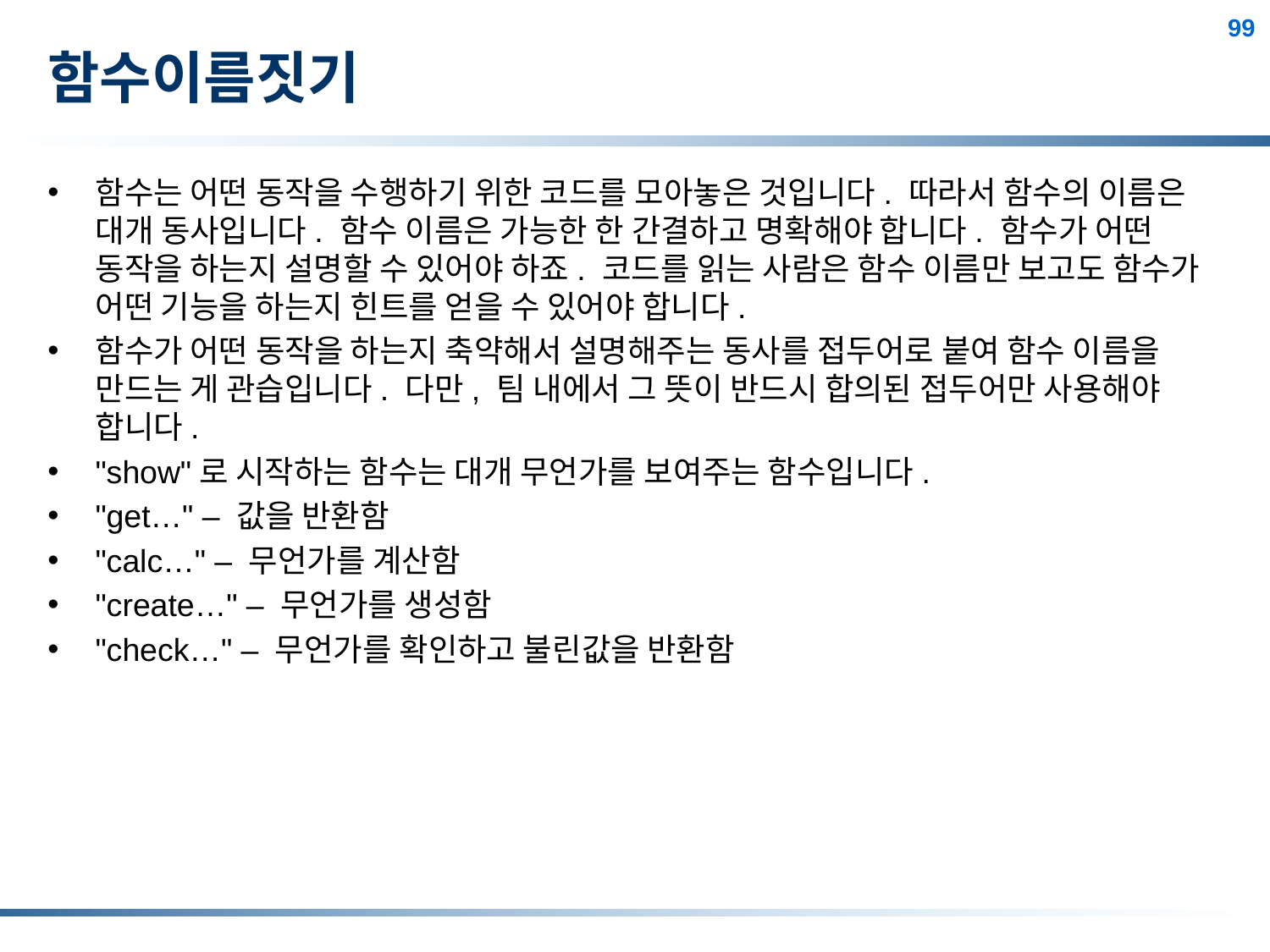

# 함수이름짓기
함수는 어떤 동작을 수행하기 위한 코드를 모아놓은 것입니다. 따라서 함수의 이름은 대개 동사입니다. 함수 이름은 가능한 한 간결하고 명확해야 합니다. 함수가 어떤 동작을 하는지 설명할 수 있어야 하죠. 코드를 읽는 사람은 함수 이름만 보고도 함수가 어떤 기능을 하는지 힌트를 얻을 수 있어야 합니다.
함수가 어떤 동작을 하는지 축약해서 설명해주는 동사를 접두어로 붙여 함수 이름을 만드는 게 관습입니다. 다만, 팀 내에서 그 뜻이 반드시 합의된 접두어만 사용해야 합니다.
"show"로 시작하는 함수는 대개 무언가를 보여주는 함수입니다.
"get…" – 값을 반환함
"calc…" – 무언가를 계산함
"create…" – 무언가를 생성함
"check…" – 무언가를 확인하고 불린값을 반환함
99